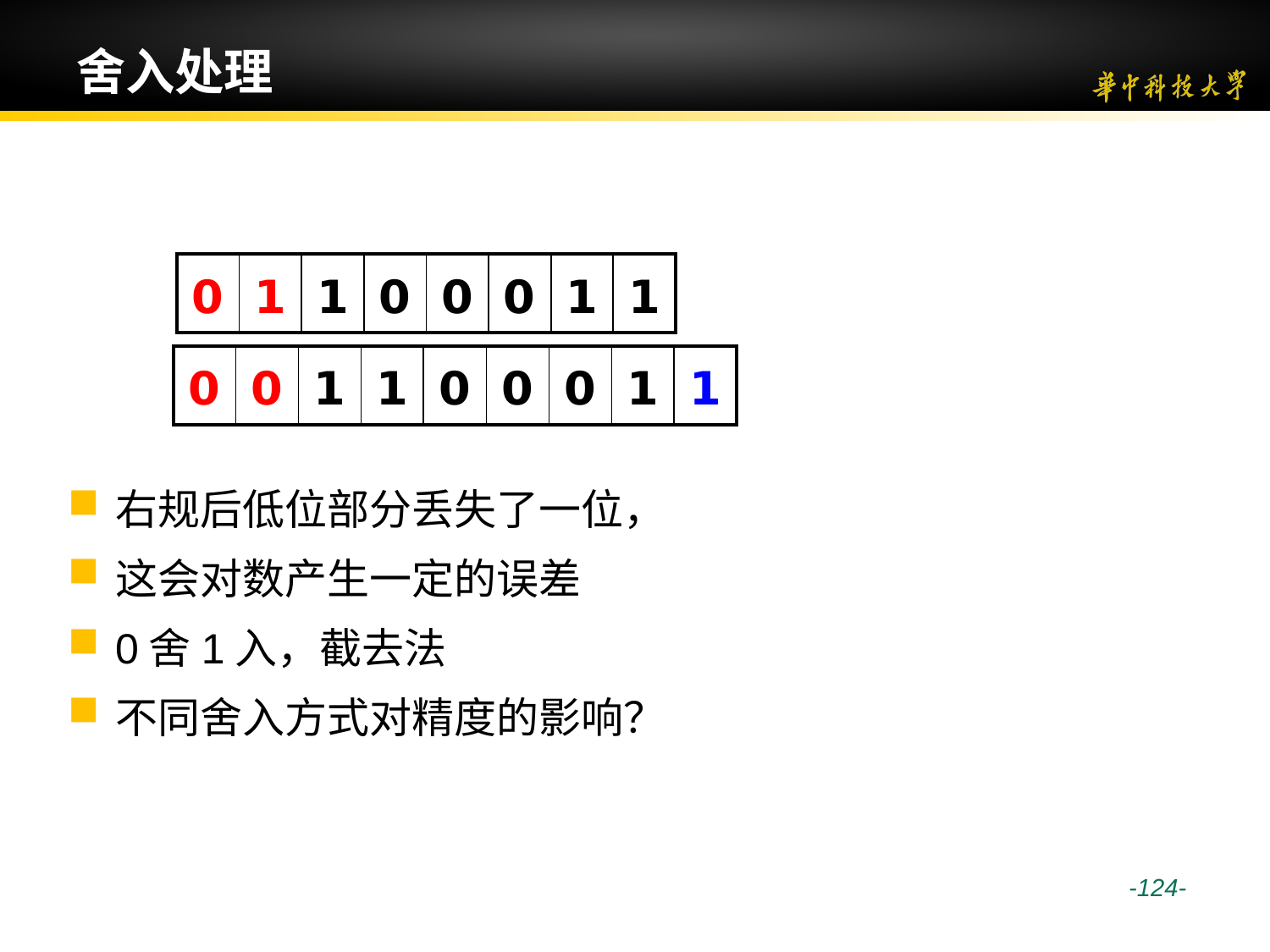

# 舍入处理
| 0 | 1 | 1 | 0 | 0 | 0 | 1 | 1 |
| --- | --- | --- | --- | --- | --- | --- | --- |
| 0 | 0 | 1 | 1 | 0 | 0 | 0 | 1 | 1 |
| --- | --- | --- | --- | --- | --- | --- | --- | --- |
右规后低位部分丢失了一位，
这会对数产生一定的误差
0舍1入，截去法
不同舍入方式对精度的影响？

 -124-